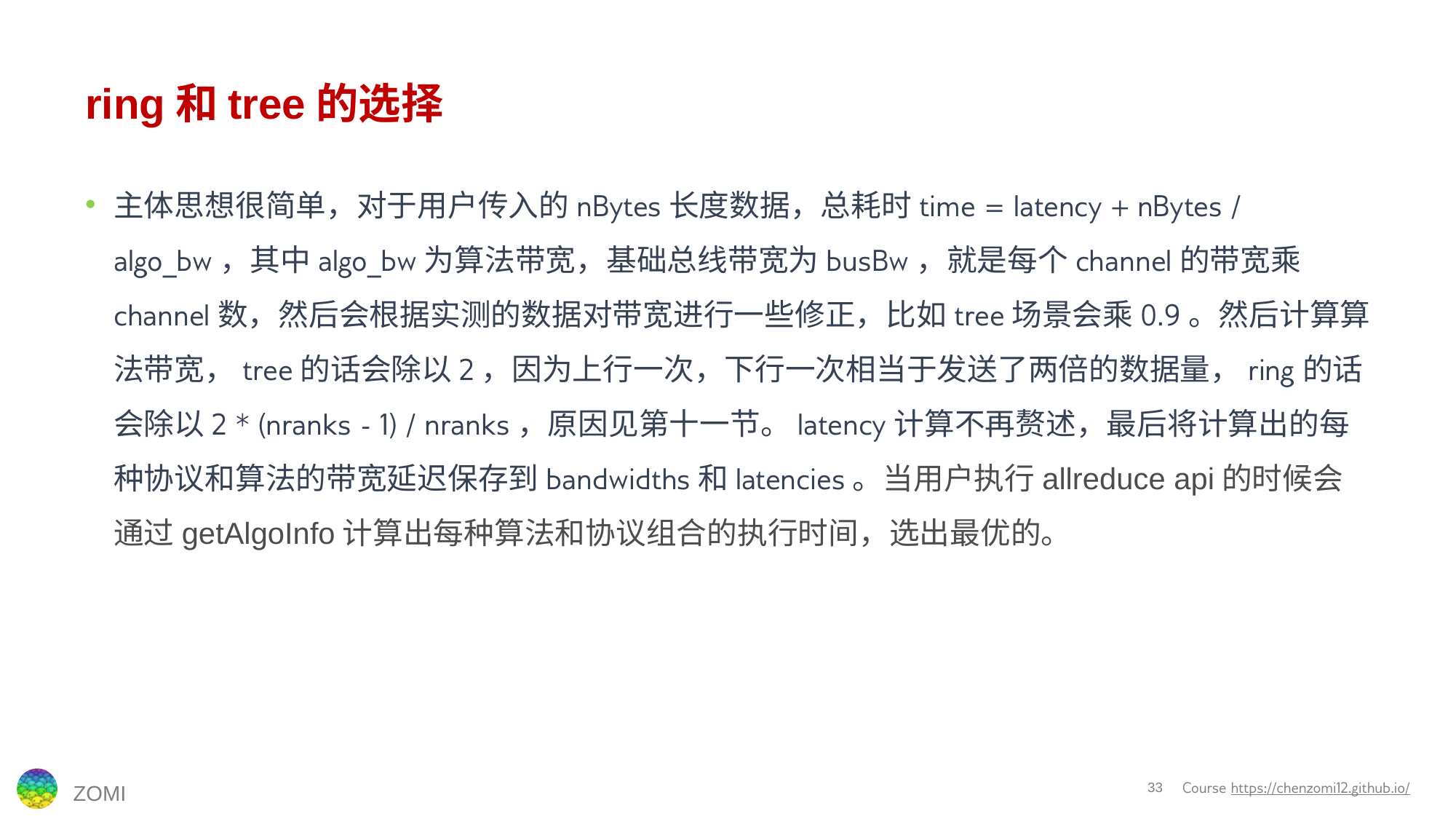

# ring和tree的选择
主体思想很简单，对于用户传入的nBytes长度数据，总耗时time = latency + nBytes / algo_bw，其中algo_bw为算法带宽，基础总线带宽为busBw，就是每个channel的带宽乘channel数，然后会根据实测的数据对带宽进行一些修正，比如tree场景会乘0.9。然后计算算法带宽，tree的话会除以2，因为上行一次，下行一次相当于发送了两倍的数据量，ring的话会除以2 * (nranks - 1) / nranks，原因见第十一节。latency计算不再赘述，最后将计算出的每种协议和算法的带宽延迟保存到bandwidths和latencies。当用户执行allreduce api的时候会通过getAlgoInfo计算出每种算法和协议组合的执行时间，选出最优的。